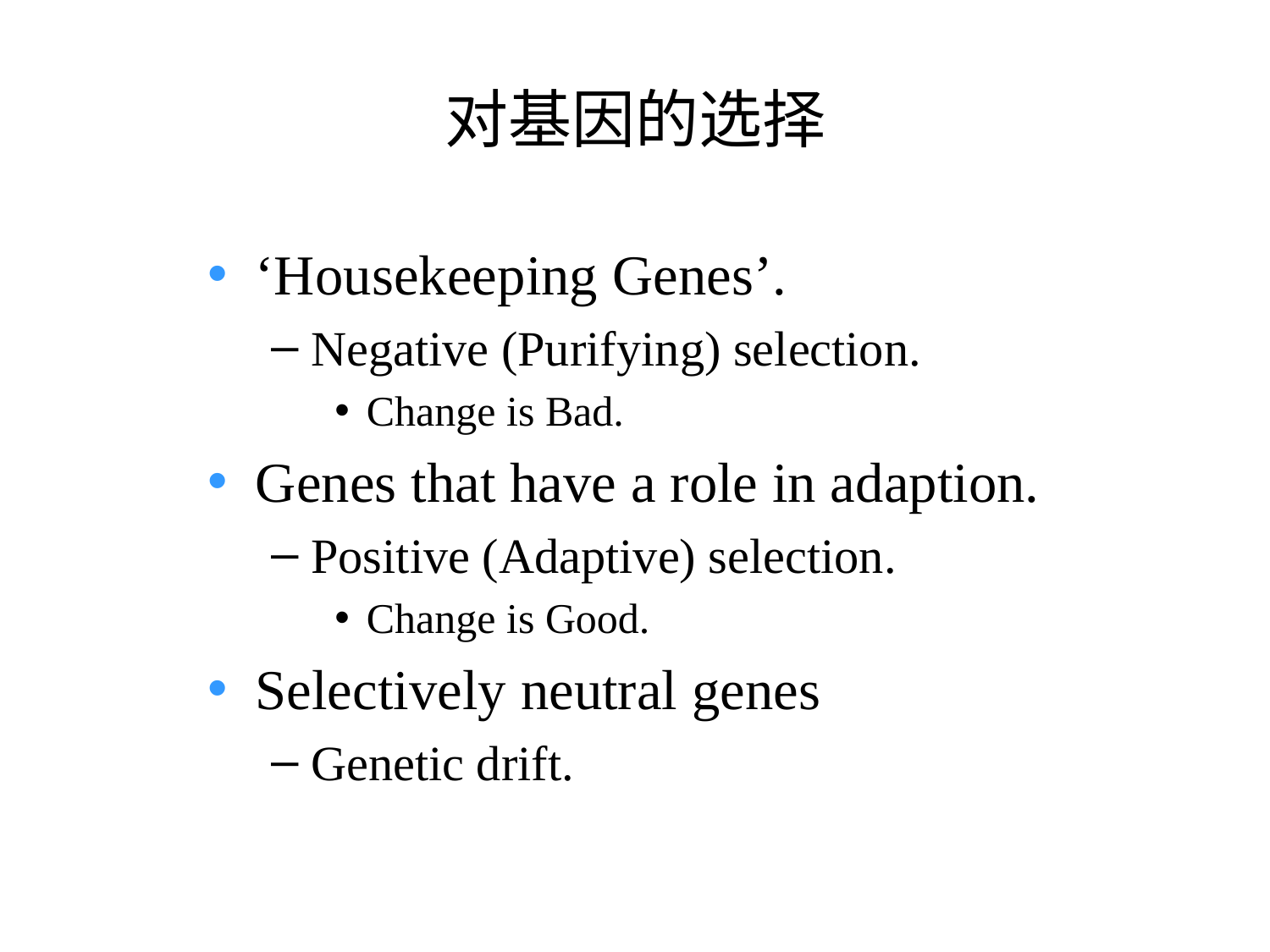

# 对基因的选择
‘Housekeeping Genes’.
Negative (Purifying) selection.
Change is Bad.
Genes that have a role in adaption.
Positive (Adaptive) selection.
Change is Good.
Selectively neutral genes
Genetic drift.